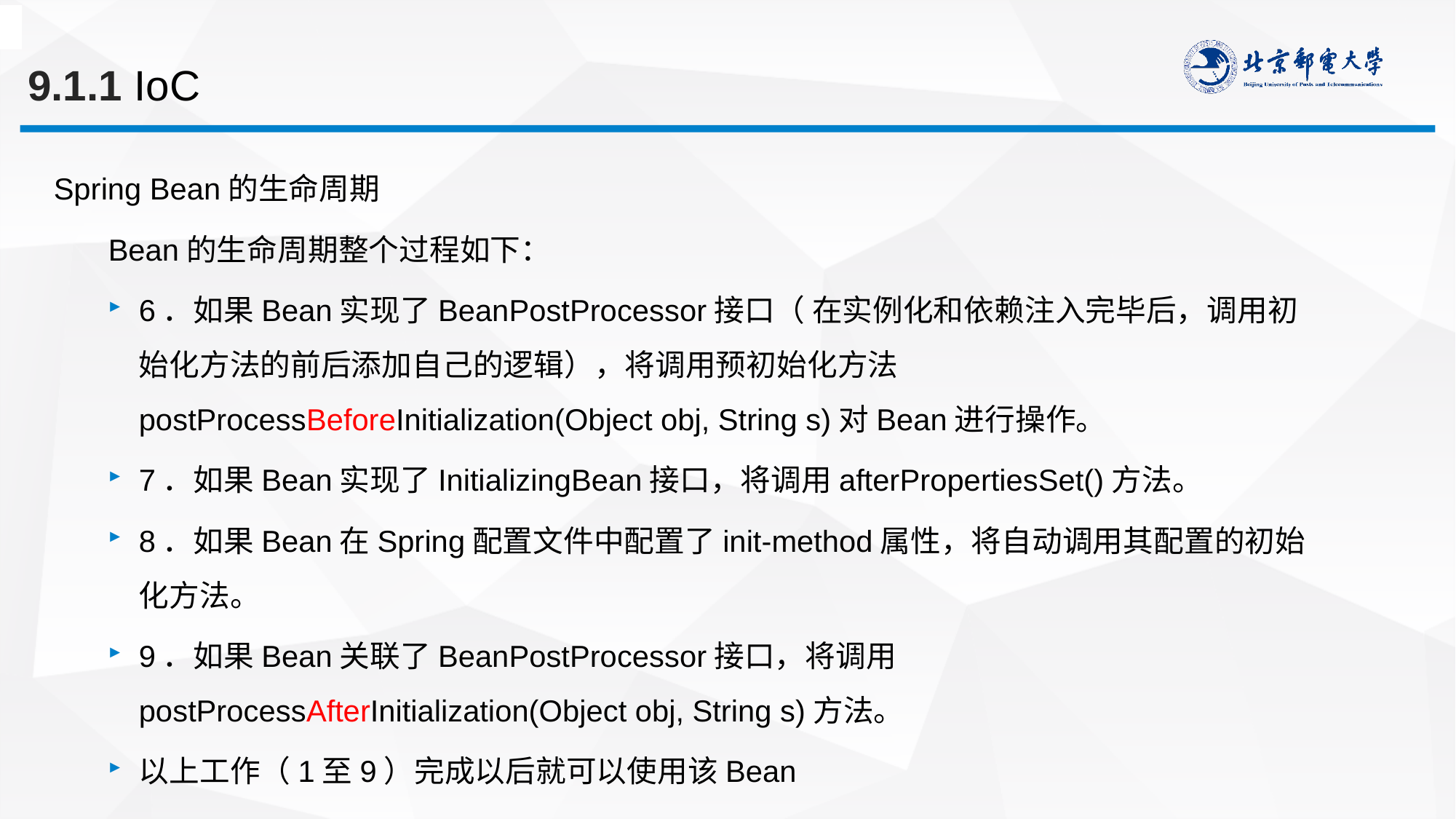

9.1.1 IoC
Spring Bean的生命周期
Bean的生命周期整个过程如下：
6．如果Bean实现了BeanPostProcessor接口（ 在实例化和依赖注入完毕后，调用初始化方法的前后添加自己的逻辑），将调用预初始化方法postProcessBeforeInitialization(Object obj, String s)对Bean进行操作。
7．如果Bean实现了InitializingBean接口，将调用afterPropertiesSet()方法。
8．如果Bean在Spring配置文件中配置了init-method属性，将自动调用其配置的初始化方法。
9．如果Bean关联了BeanPostProcessor接口，将调用postProcessAfterInitialization(Object obj, String s)方法。
以上工作（1至9）完成以后就可以使用该Bean